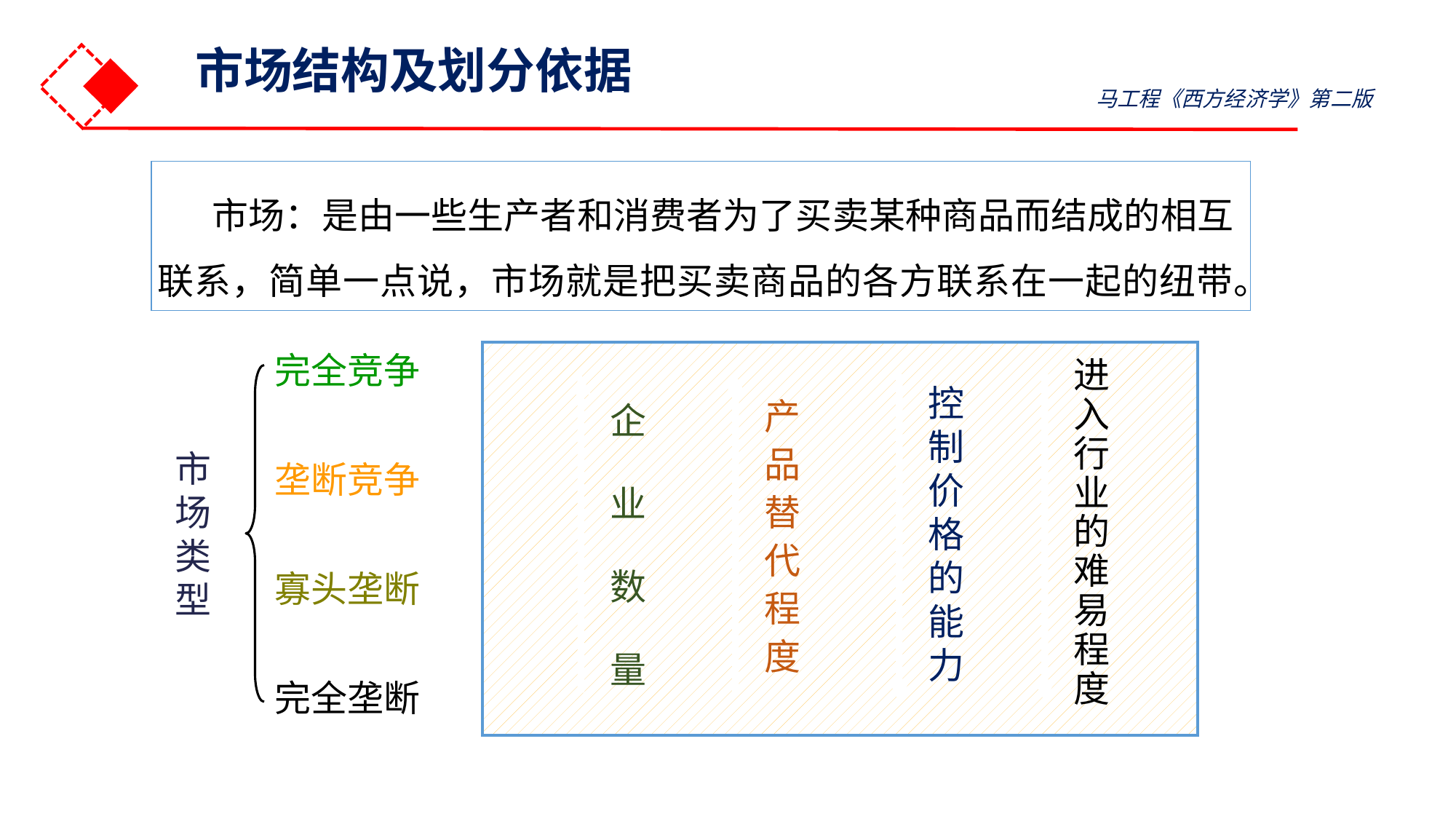

市场结构及划分依据

马工程《西方经济学》第二版

市场：是由一些生产者和消费者为了买卖某种商品而结成的相互联系，简单一点说，市场就是把买卖商品的各方联系在一起的纽带。

完全竞争
企业数量
市场类型
产品替代程度
控制价格的能力
进入行业的难易程度

垄断竞争
寡头垄断
完全垄断